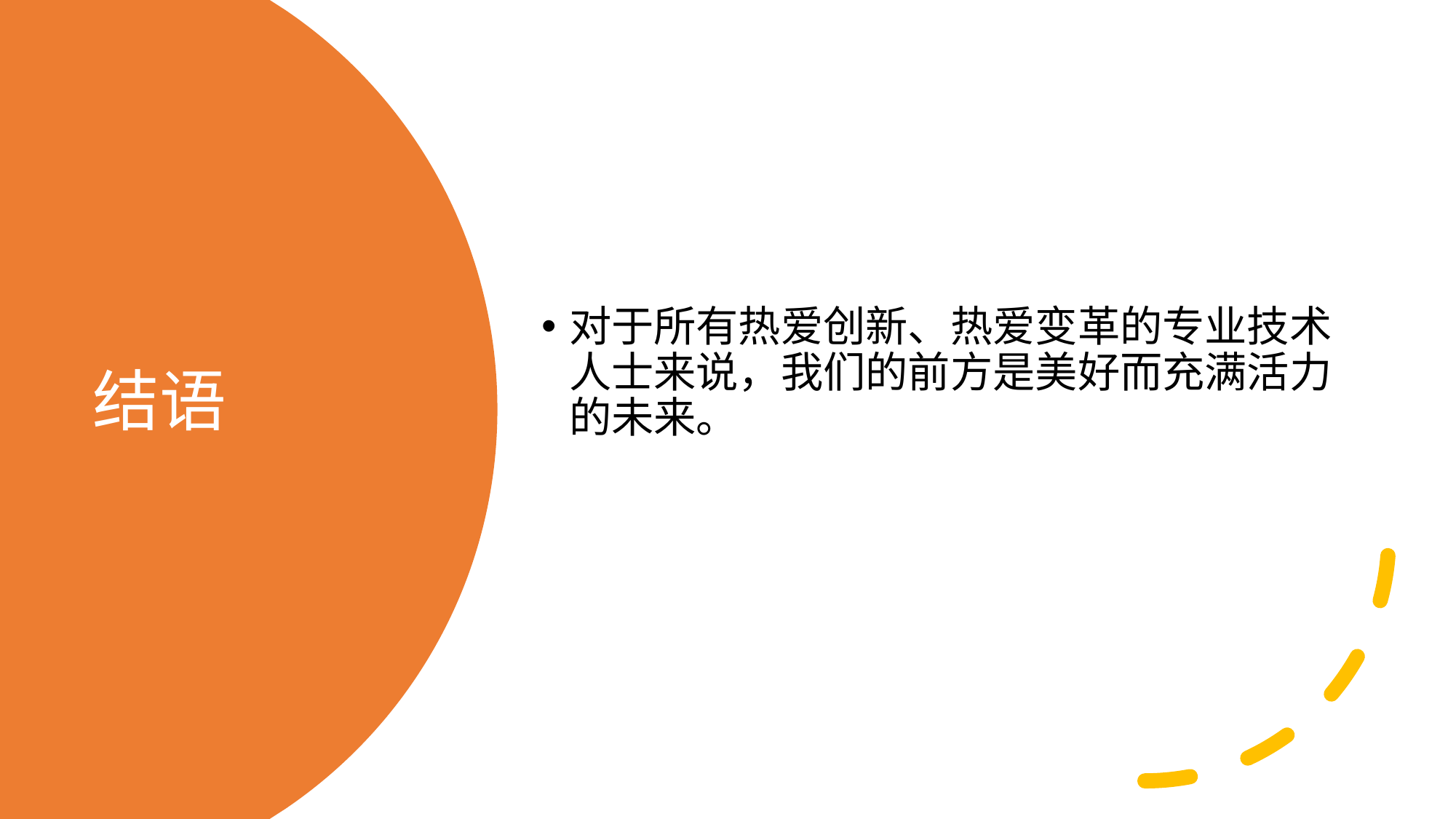

对于所有热爱创新、热爱变革的专业技术人士来说，我们的前方是美好而充满活力的未来。

# 结语